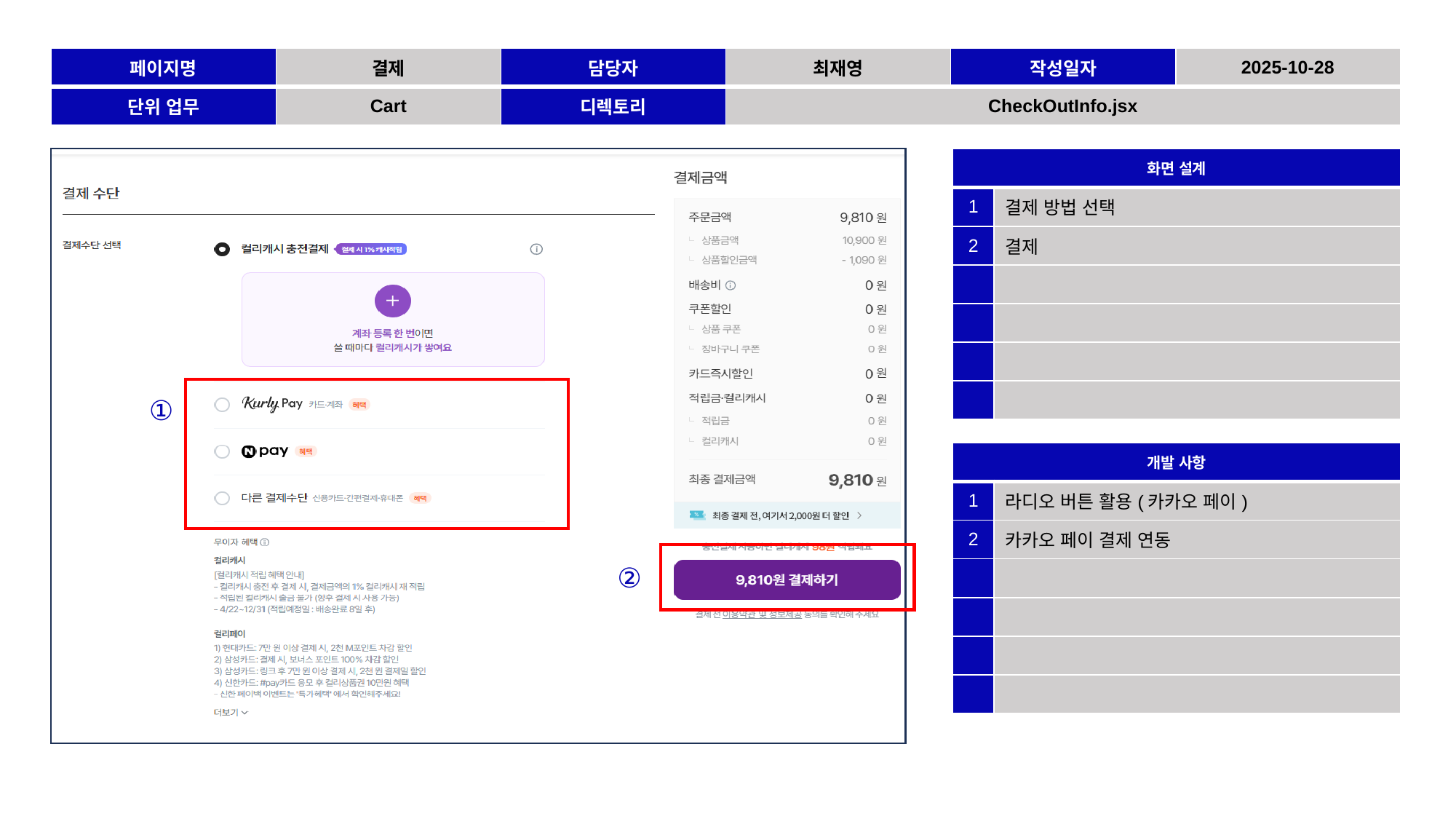

| 페이지명 | 결제 | 담당자 | 최재영 | 작성일자 | 2025-10-28 |
| --- | --- | --- | --- | --- | --- |
| 단위 업무 | Cart | 디렉토리 | CheckOutInfo.jsx |  |  |
| 화면 설계 |  |
| --- | --- |
| 1 | 결제 방법 선택 |
| 2 | 결제 |
|  |  |
|  |  |
|  |  |
|  |  |

①
| 개발 사항 |  |
| --- | --- |
| 1 | 라디오 버튼 활용(카카오 페이) |
| 2 | 카카오 페이 결제 연동 |
|  |  |
|  |  |
|  |  |
|  |  |

②